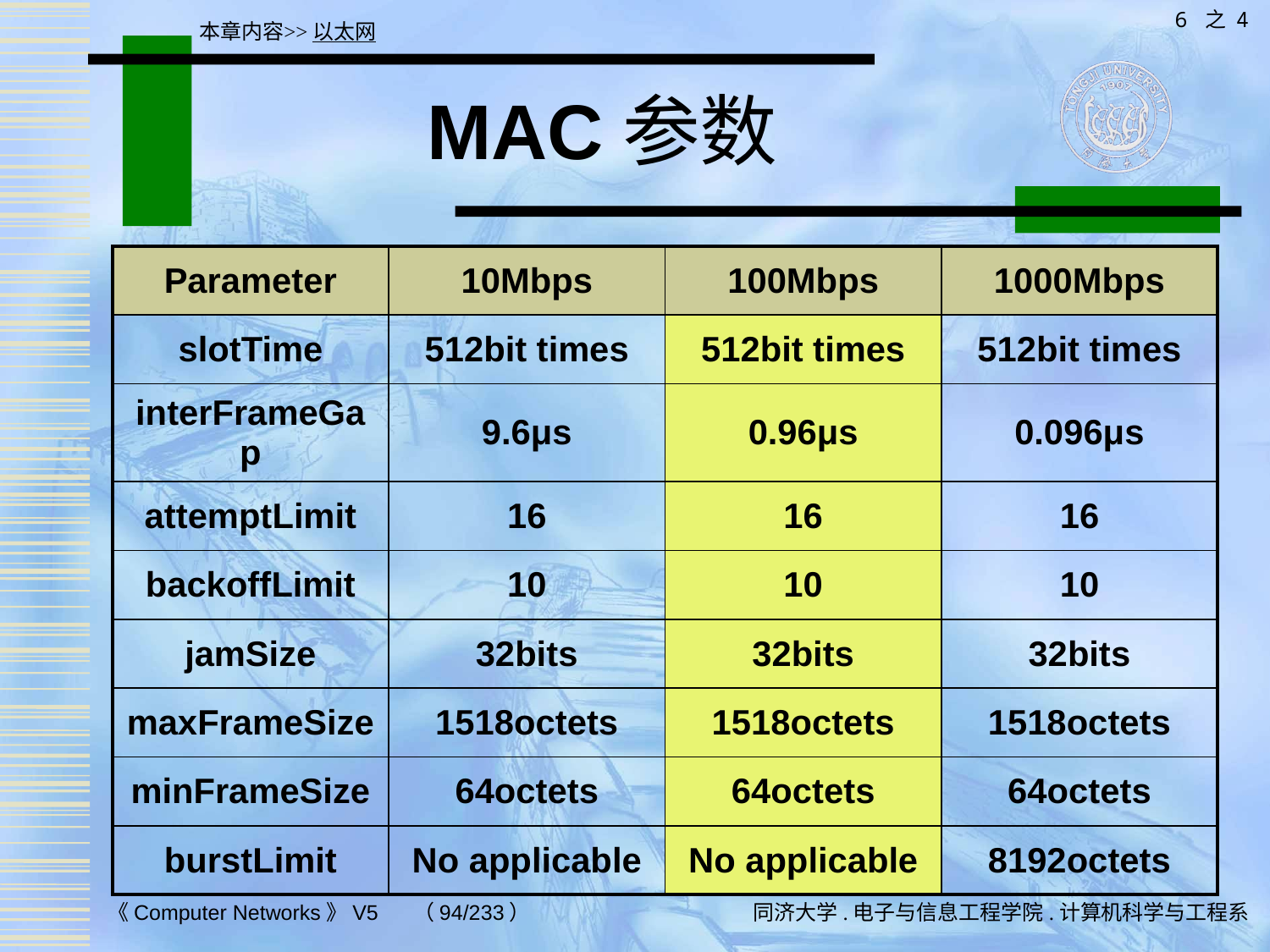

6 之 4
本章内容>>以太网
# MAC参数
| Parameter | 10Mbps | 100Mbps | 1000Mbps |
| --- | --- | --- | --- |
| slotTime | 512bit times | 512bit times | 512bit times |
| interFrameGap | 9.6μs | 0.96μs | 0.096μs |
| attemptLimit | 16 | 16 | 16 |
| backoffLimit | 10 | 10 | 10 |
| jamSize | 32bits | 32bits | 32bits |
| maxFrameSize | 1518octets | 1518octets | 1518octets |
| minFrameSize | 64octets | 64octets | 64octets |
| burstLimit | No applicable | No applicable | 8192octets |